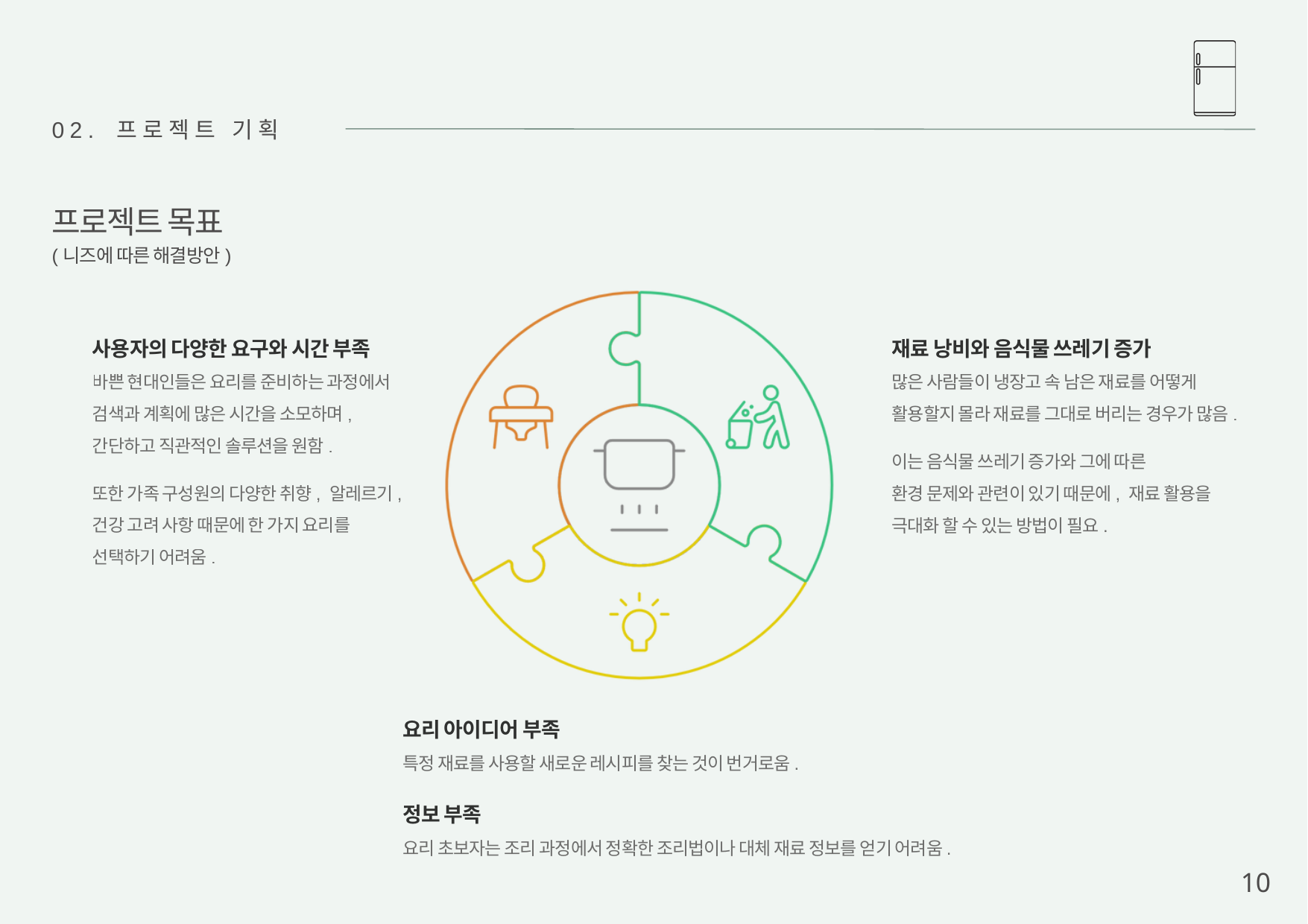

02. 프로젝트 기획

프로젝트 목표
(니즈에 따른 해결방안)

사용자의 다양한 요구와 시간 부족
바쁜 현대인들은 요리를 준비하는 과정에서
검색과 계획에 많은 시간을 소모하며,
간단하고 직관적인 솔루션을 원함.

또한 가족 구성원의 다양한 취향, 알레르기,
건강 고려 사항 때문에 한 가지 요리를
선택하기 어려움.
재료 낭비와 음식물 쓰레기 증가
많은 사람들이 냉장고 속 남은 재료를 어떻게
활용할지 몰라 재료를 그대로 버리는 경우가 많음.

이는 음식물 쓰레기 증가와 그에 따른
환경 문제와 관련이 있기 때문에, 재료 활용을
극대화 할 수 있는 방법이 필요.
요리 아이디어 부족
특정 재료를 사용할 새로운 레시피를 찾는 것이 번거로움.

정보 부족
요리 초보자는 조리 과정에서 정확한 조리법이나 대체 재료 정보를 얻기 어려움.
10